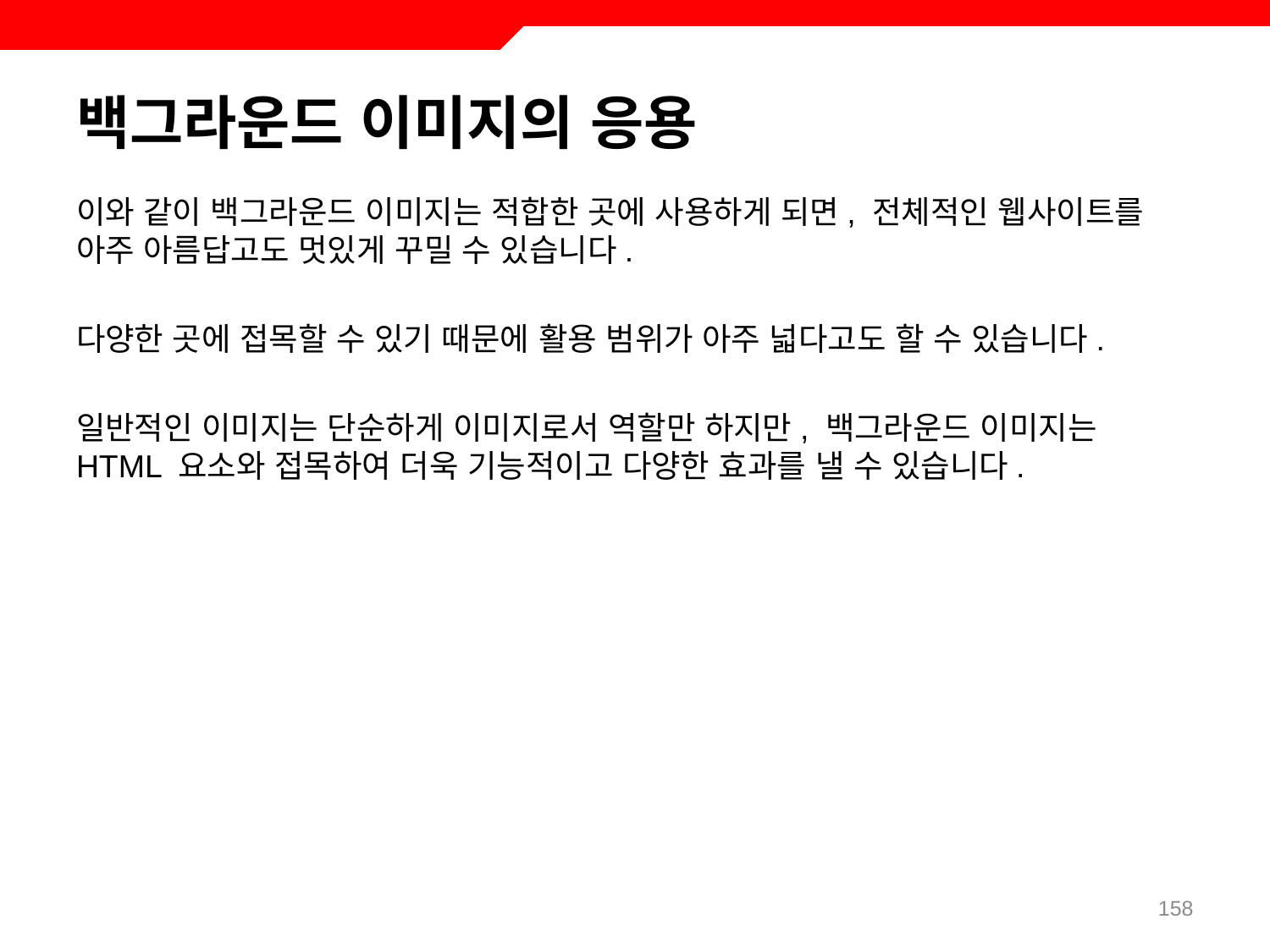

# 백그라운드 이미지의 응용
이와 같이 백그라운드 이미지는 적합한 곳에 사용하게 되면, 전체적인 웹사이트를 아주 아름답고도 멋있게 꾸밀 수 있습니다.

다양한 곳에 접목할 수 있기 때문에 활용 범위가 아주 넓다고도 할 수 있습니다.

일반적인 이미지는 단순하게 이미지로서 역할만 하지만, 백그라운드 이미지는 HTML 요소와 접목하여 더욱 기능적이고 다양한 효과를 낼 수 있습니다.
158